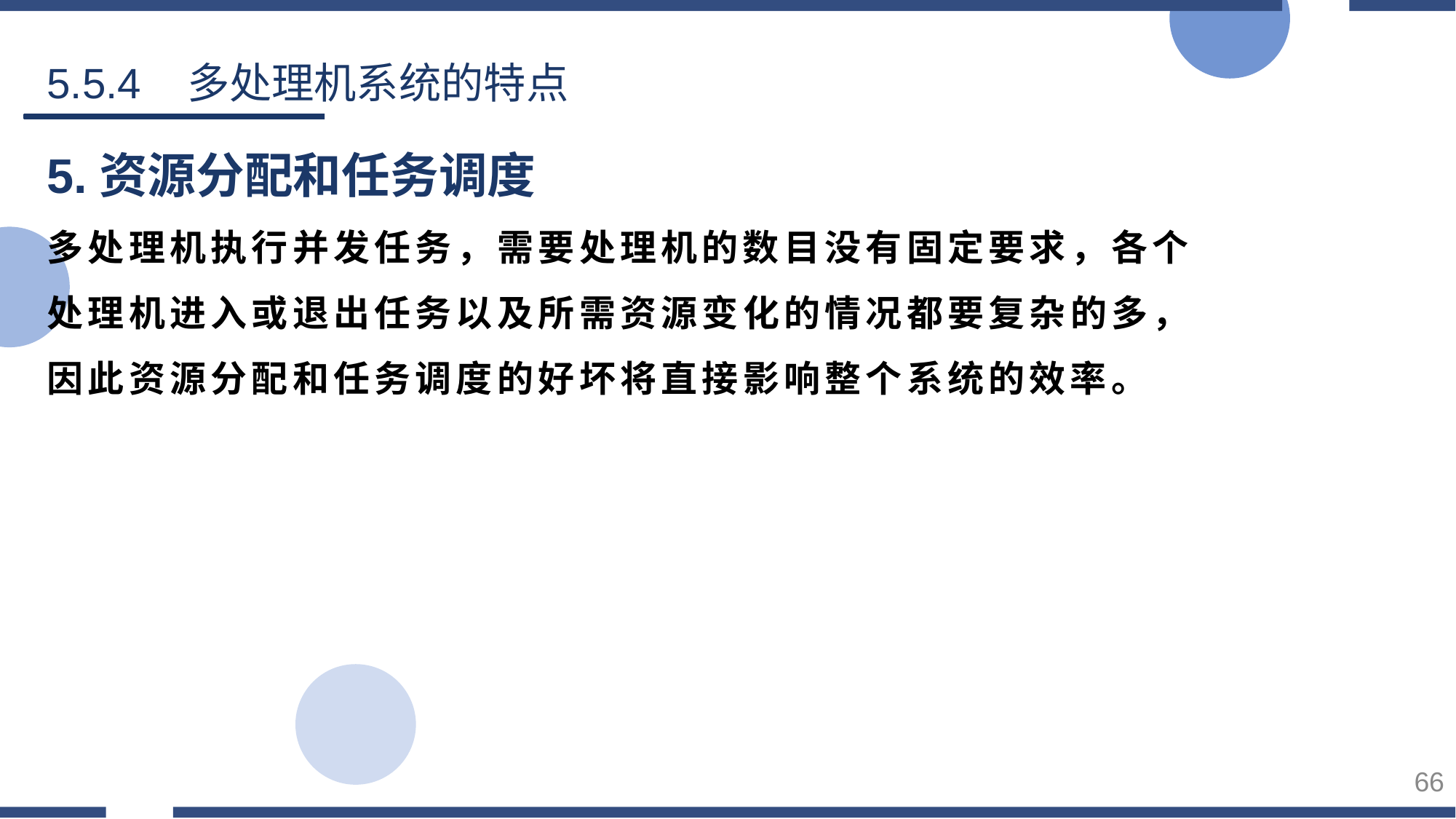

5.5.4   多处理机系统的特点
5.资源分配和任务调度
多处理机执行并发任务，需要处理机的数目没有固定要求，各个处理机进入或退出任务以及所需资源变化的情况都要复杂的多，因此资源分配和任务调度的好坏将直接影响整个系统的效率。

66